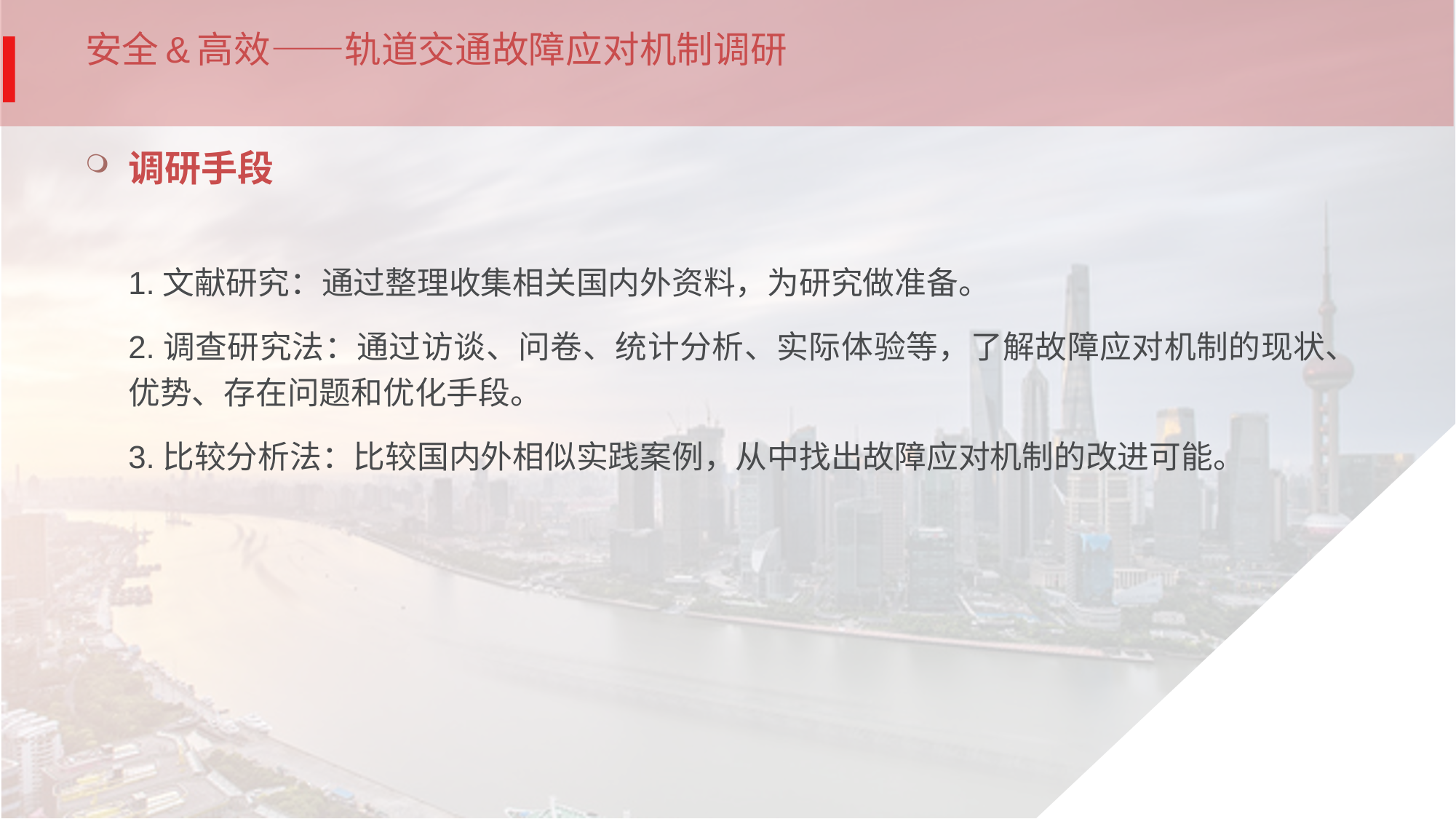

# 安全&高效——轨道交通故障应对机制调研
调研手段

1.文献研究：通过整理收集相关国内外资料，为研究做准备。
2.调查研究法：通过访谈、问卷、统计分析、实际体验等，了解故障应对机制的现状、优势、存在问题和优化手段。
3.比较分析法：比较国内外相似实践案例，从中找出故障应对机制的改进可能。